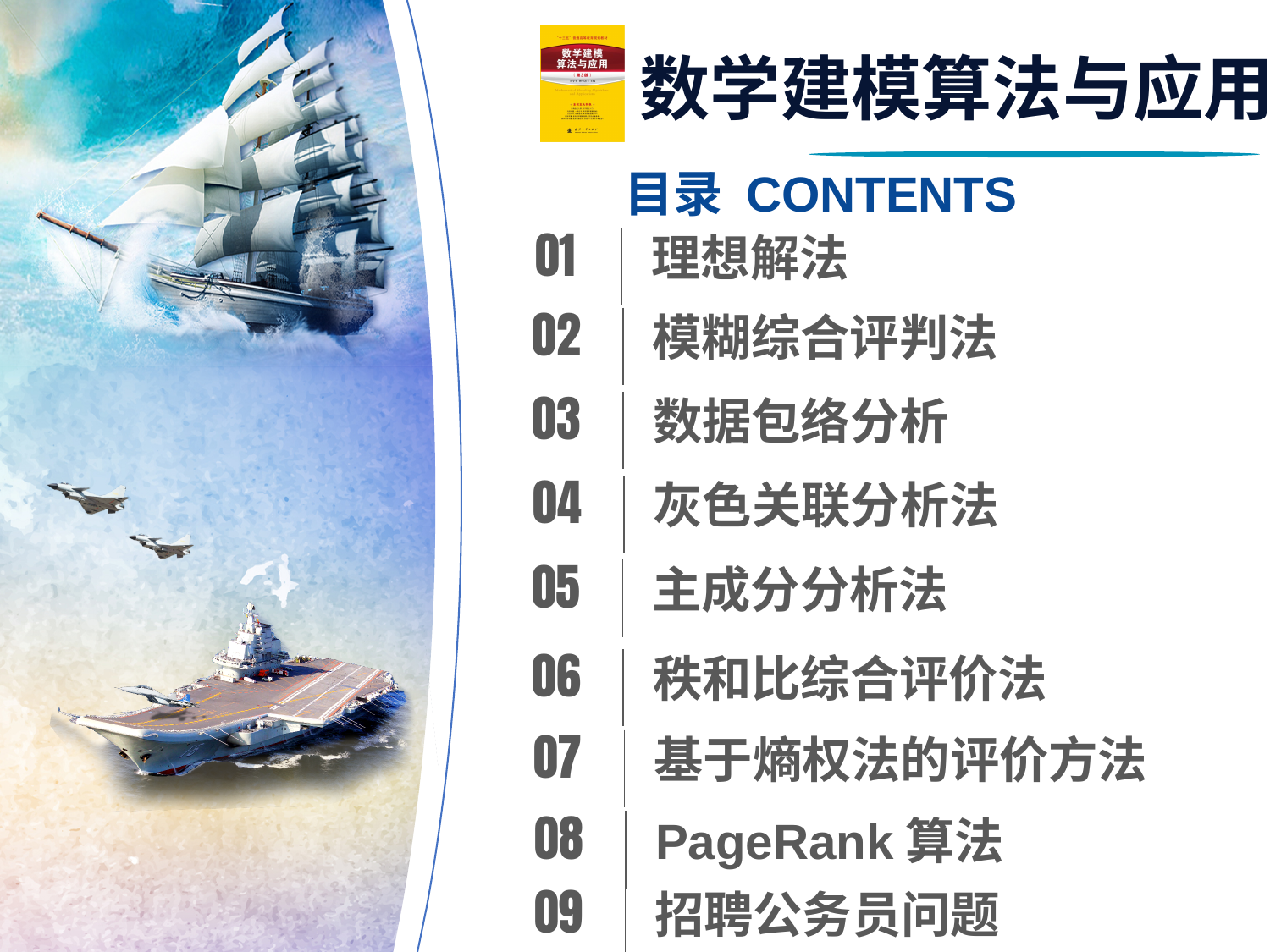

目录 CONTENTS
01
理想解法
02
模糊综合评判法
03
数据包络分析
04
灰色关联分析法
05
主成分分析法
06
秩和比综合评价法
07
基于熵权法的评价方法
08
PageRank算法
09
招聘公务员问题